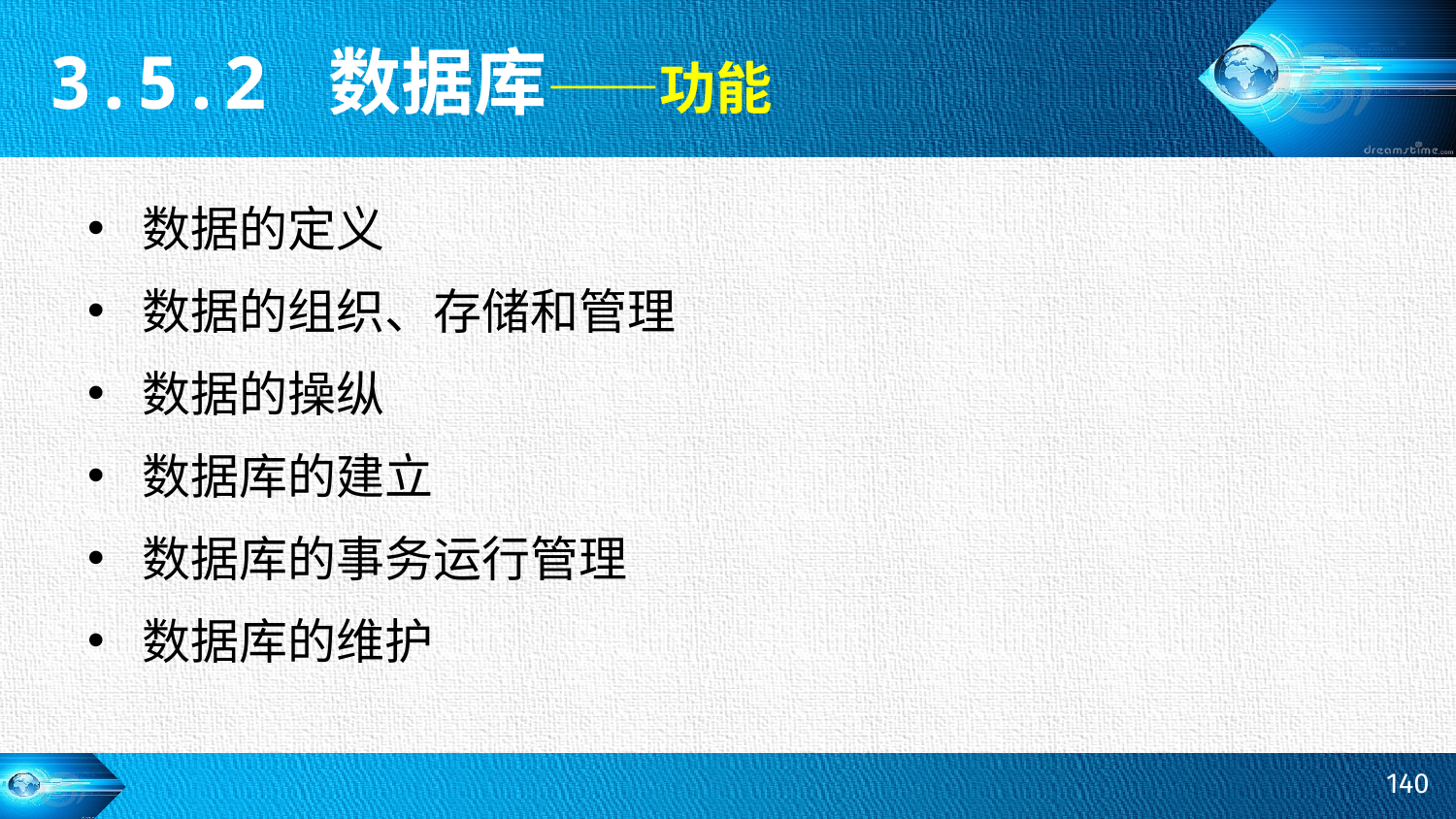

3.5.2 数据库——功能
数据的定义
数据的组织、存储和管理
数据的操纵
数据库的建立
数据库的事务运行管理
数据库的维护
140